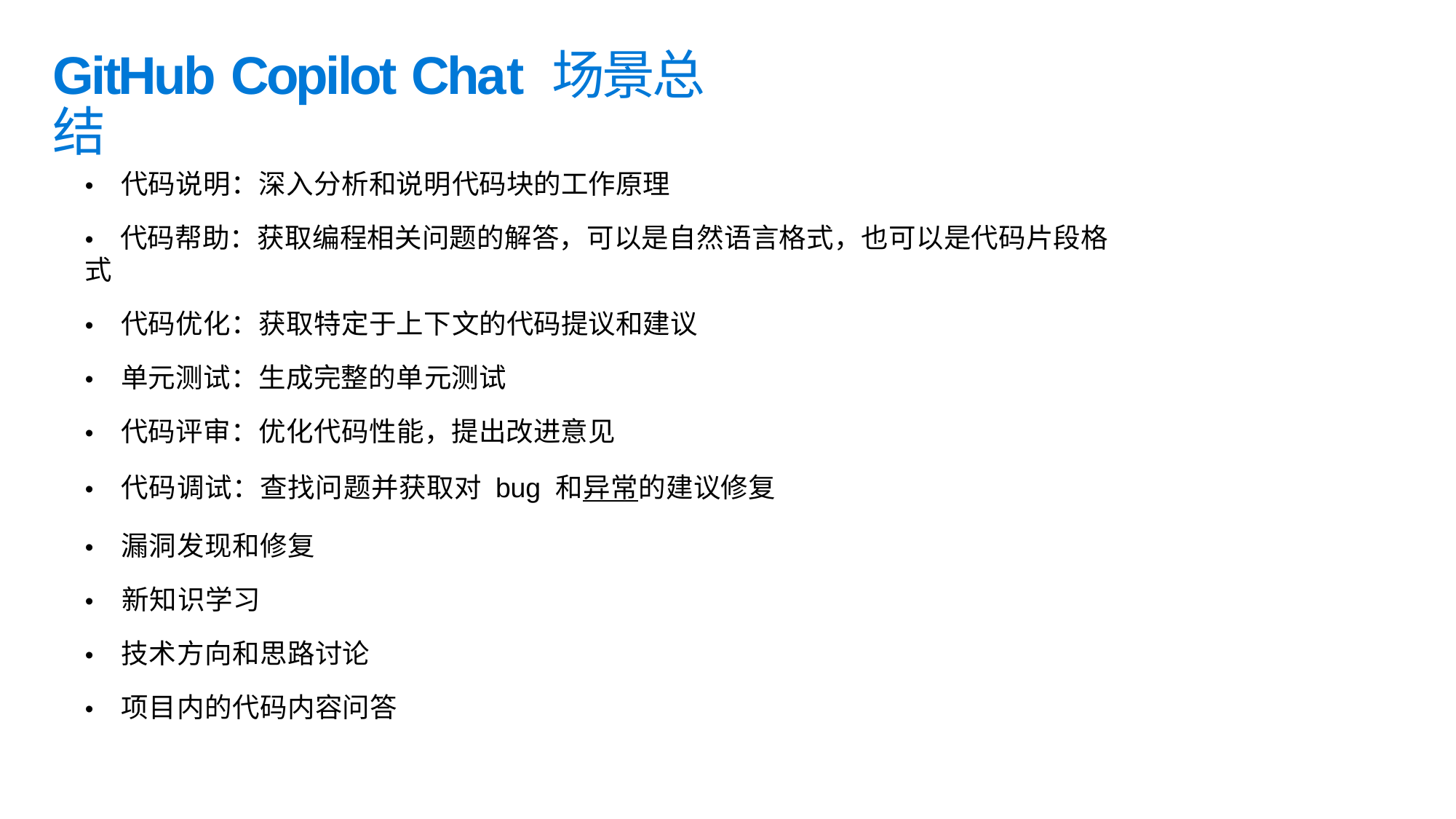

GitHub Copilot Chat 场景总结

•   代码说明：深入分析和说明代码块的工作原理
•   代码帮助：获取编程相关问题的解答，可以是自然语言格式，也可以是代码片段格式
•   代码优化：获取特定于上下文的代码提议和建议
•   单元测试：生成完整的单元测试
•   代码评审：优化代码性能，提出改进意见
•   代码调试：查找问题并获取对 bug 和异常的建议修复
•   漏洞发现和修复
•   新知识学习
•   技术方向和思路讨论

•   项目内的代码内容问答